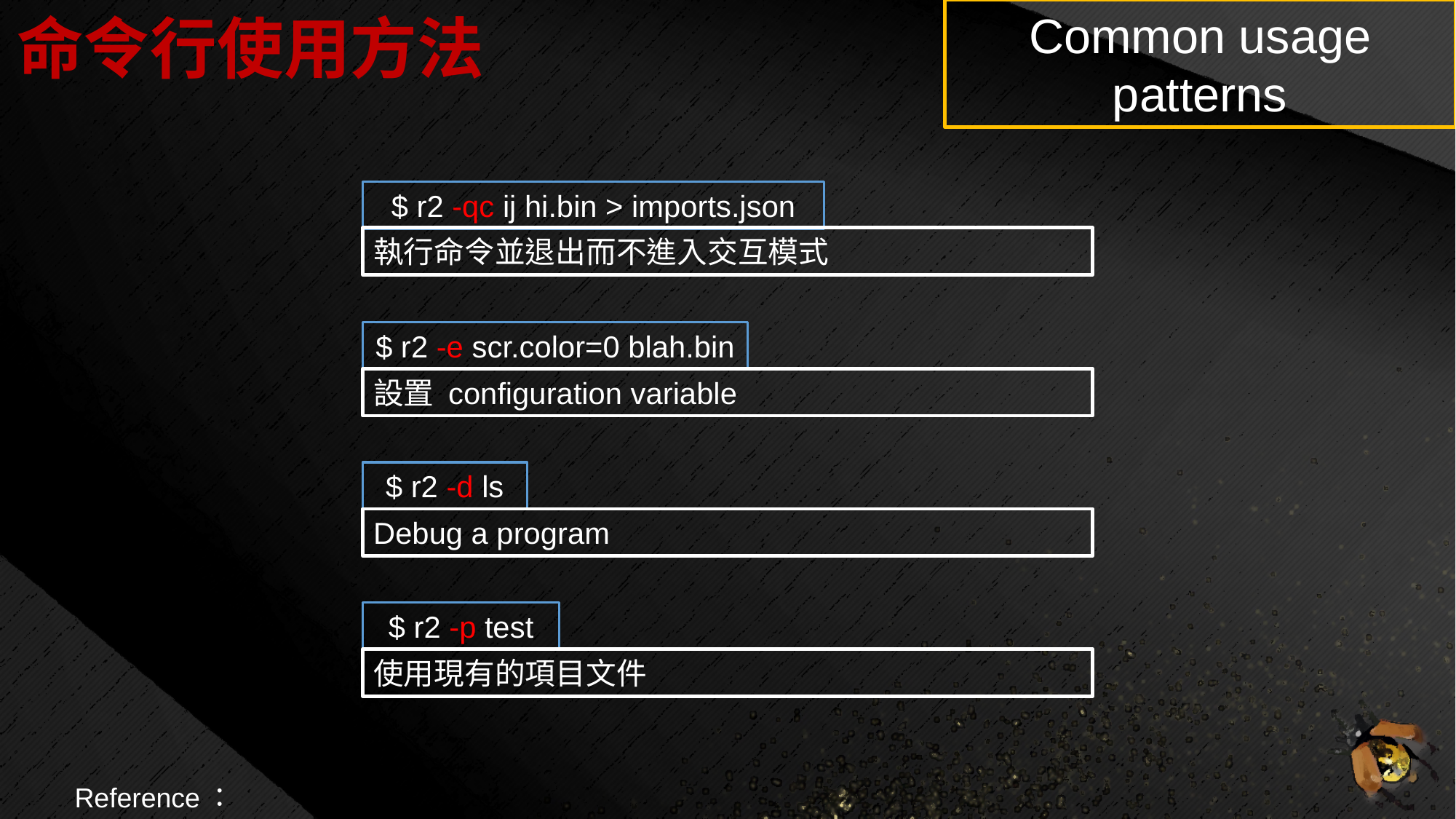

# 命令行使用方法
Common usage patterns
$ r2 -qc ij hi.bin > imports.json
執行命令並退出而不進入交互模式
$ r2 -e scr.color=0 blah.bin
設置 configuration variable
$ r2 -d ls
Debug a program
$ r2 -p test
使用現有的項目文件
Reference：Official_site